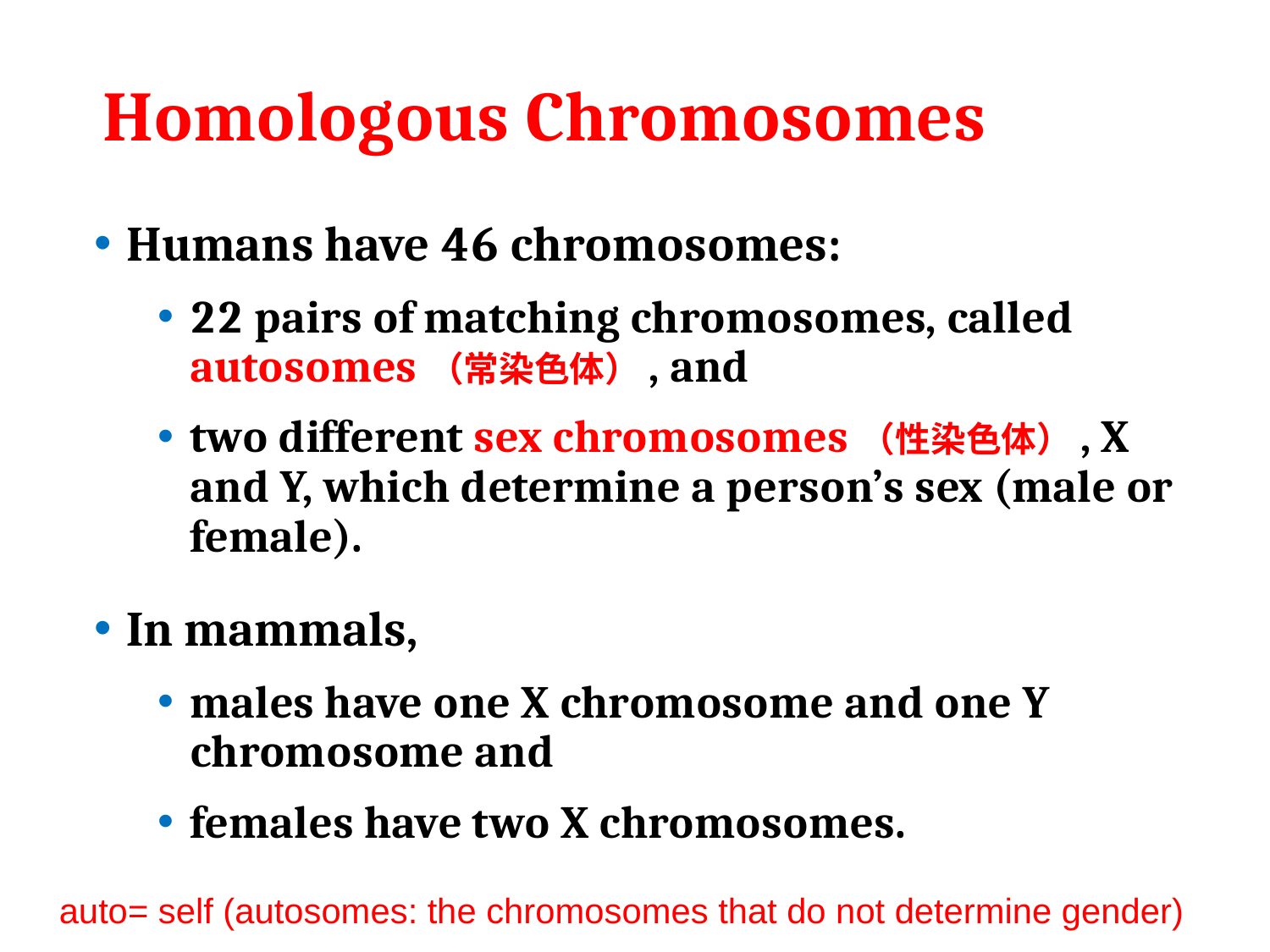

# Homologous Chromosomes
Humans have 46 chromosomes:
22 pairs of matching chromosomes, called autosomes（常染色体）, and
two different sex chromosomes（性染色体）, X and Y, which determine a person’s sex (male or female).
In mammals,
males have one X chromosome and one Y chromosome and
females have two X chromosomes.
auto= self (autosomes: the chromosomes that do not determine gender)